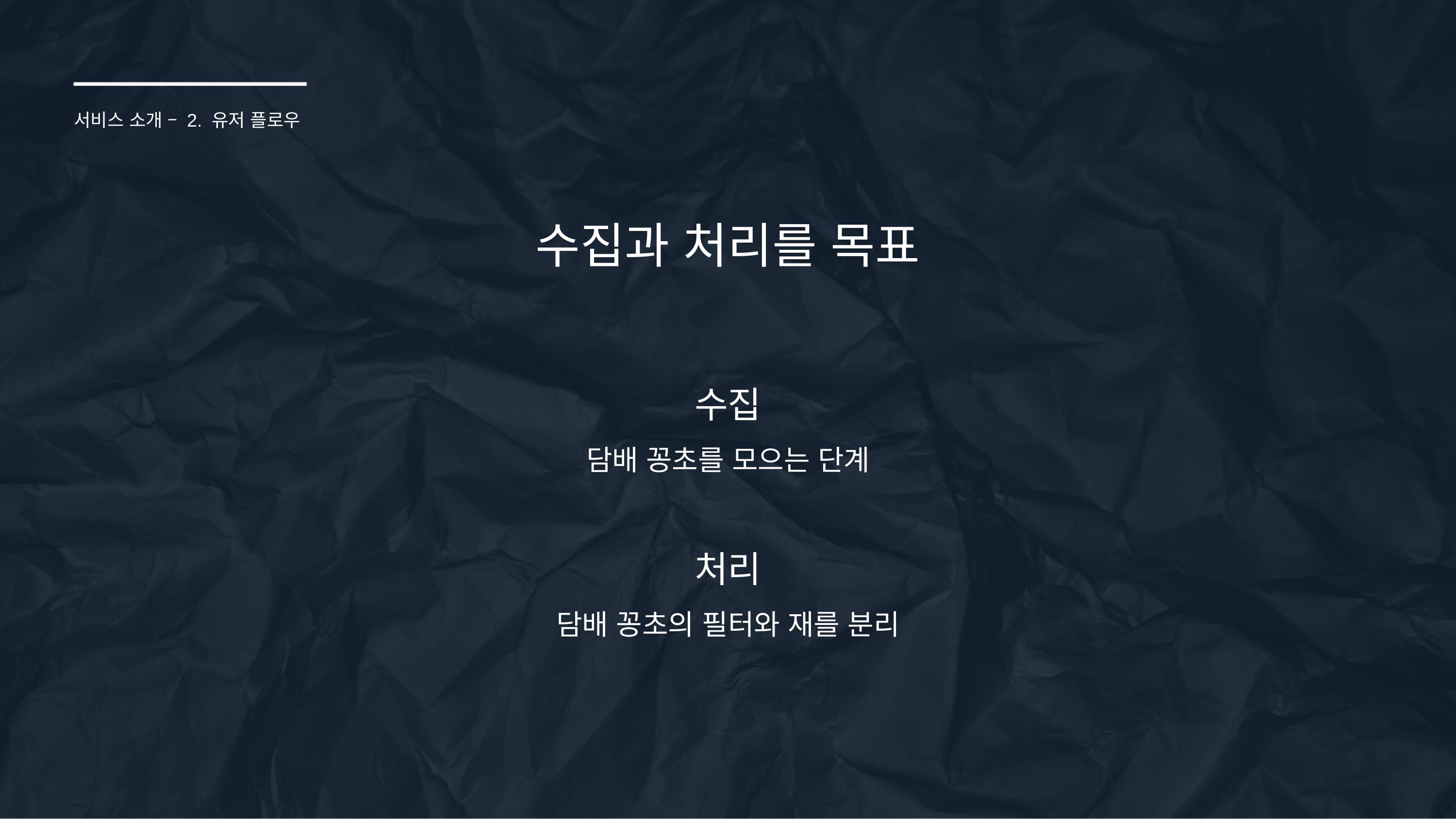

서비스 소개 – 2. 유저 플로우
수집과 처리를 목표
수집
담배 꽁초를 모으는 단계
처리
담배 꽁초의 필터와 재를 분리